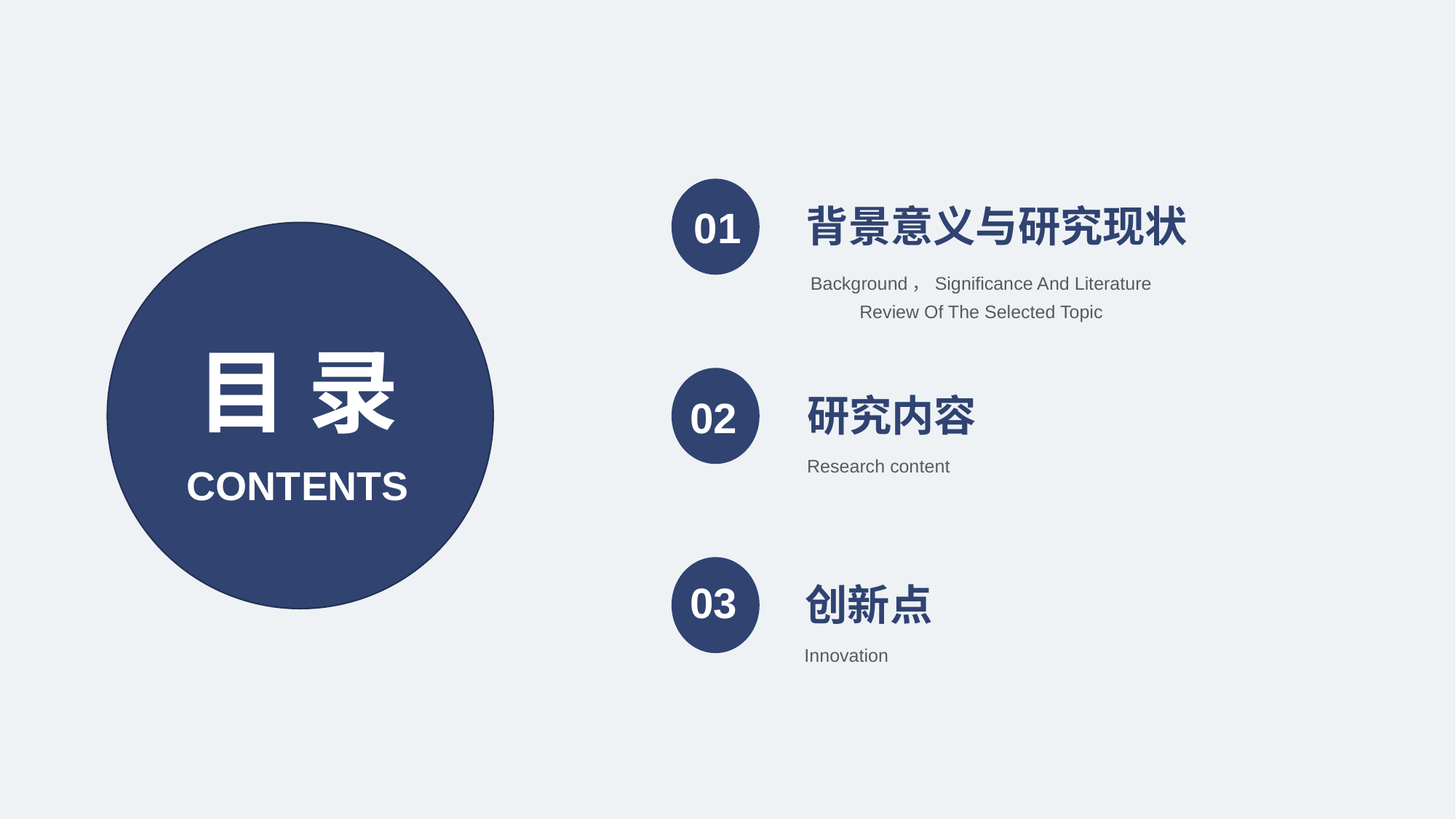

背景意义与研究现状
01
Background，Significance And Literature Review Of The Selected Topic

研究内容
02
Research content

03
创新点
Innovation

目 录
CONTENTS